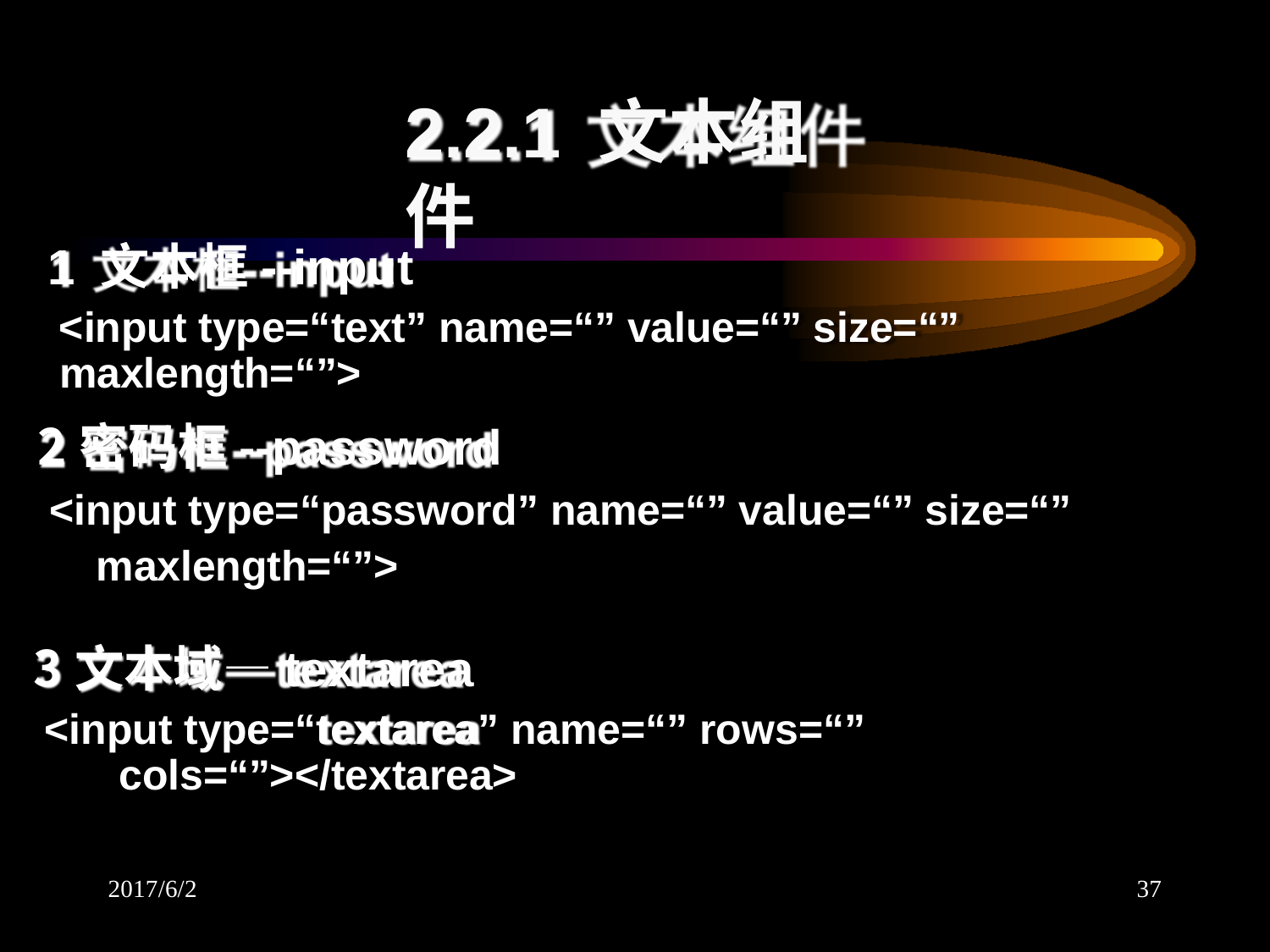

# 2.2.1 文本组件

1 文本框--input
<input type=“text” name=“” value=“” size=“”  maxlength=“”>
密码框--password
<input type=“password” name=“” value=“” size=“”  maxlength=“”>

文本域—textarea
<input type=“textarea” name=“” rows=“”  cols=“”></textarea>

2017/6/2
37